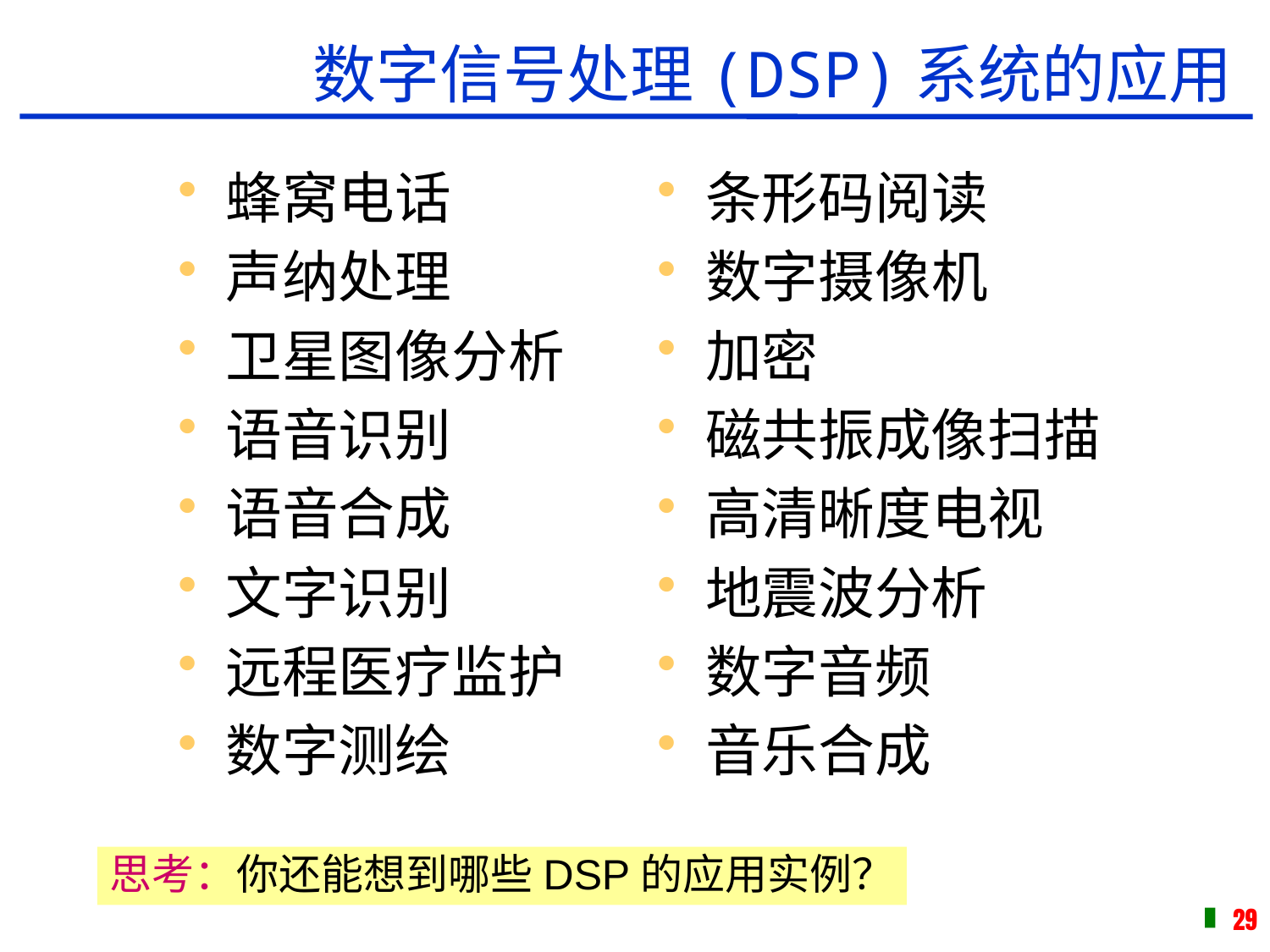

数字信号处理(DSP)系统的应用
蜂窝电话
声纳处理
卫星图像分析
语音识别
语音合成
文字识别
远程医疗监护
数字测绘

条形码阅读
数字摄像机
加密
磁共振成像扫描
高清晰度电视
地震波分析
数字音频
音乐合成
思考：你还能想到哪些DSP的应用实例？
29